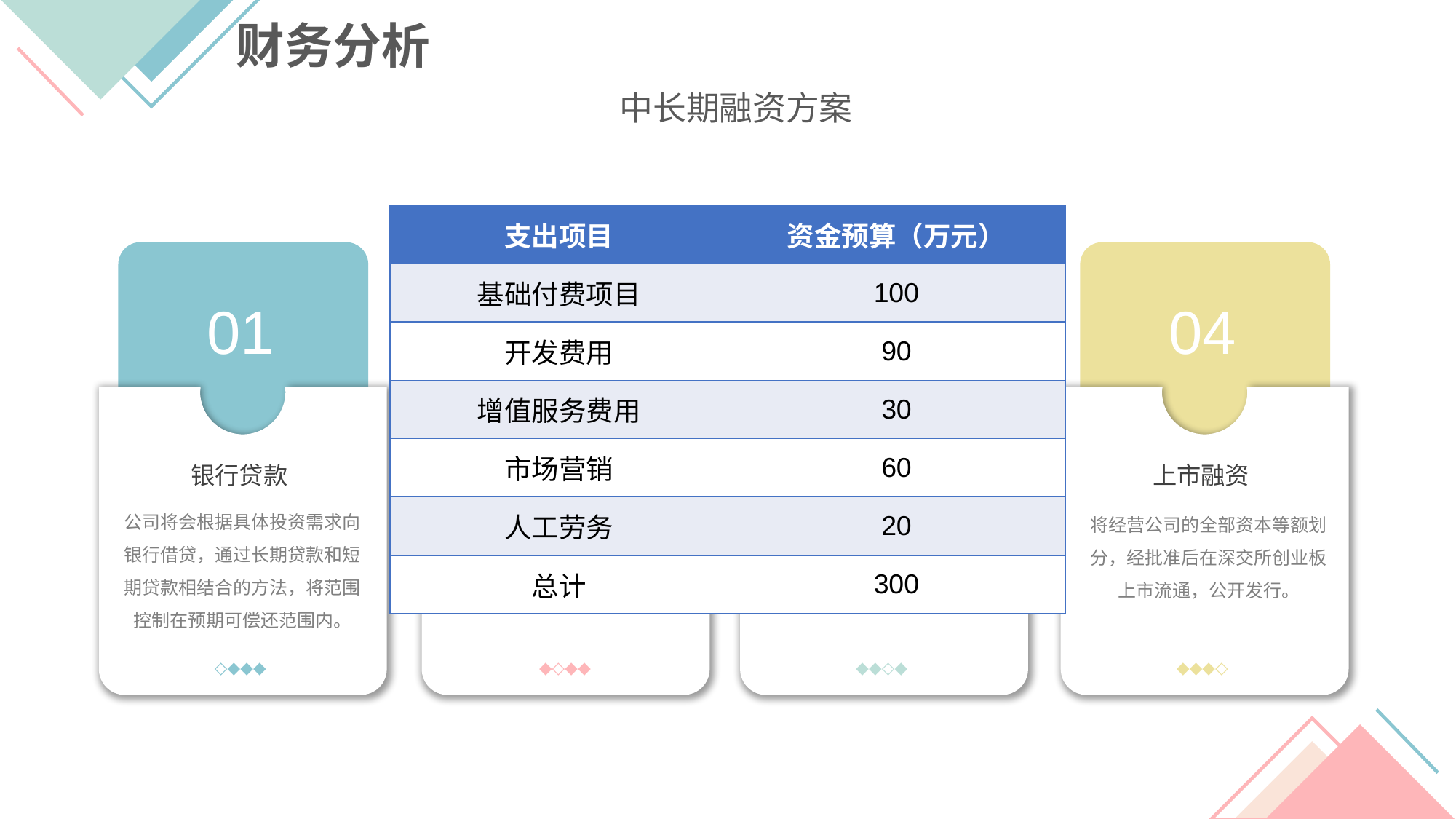

财务分析
中长期融资方案
| 支出项目 | 资金预算（万元） |
| --- | --- |
| 基础付费项目 | 100 |
| 开发费用 | 90 |
| 增值服务费用 | 30 |
| 市场营销 | 60 |
| 人工劳务 | 20 |
| 总计 | 300 |

01
02
03
04

银行贷款
创新基金
新一轮风险投资
上市融资
公司将会根据具体投资需求向银行借贷，通过长期贷款和短期贷款相结合的方法，将范围控制在预期可偿还范围内。
公司在遇到资金周转不周的情况时，如银行借贷不太顺利，可以考虑进行新一轮的风险投资。
将经营公司的全部资本等额划分，经批准后在深交所创业板上市流通，公开发行。
本公司属于科技型小企业，可以申请中央政府的专项基金。
◇◆◆◆
◆◇◆◆
◆◆◇◆
◆◆◆◇